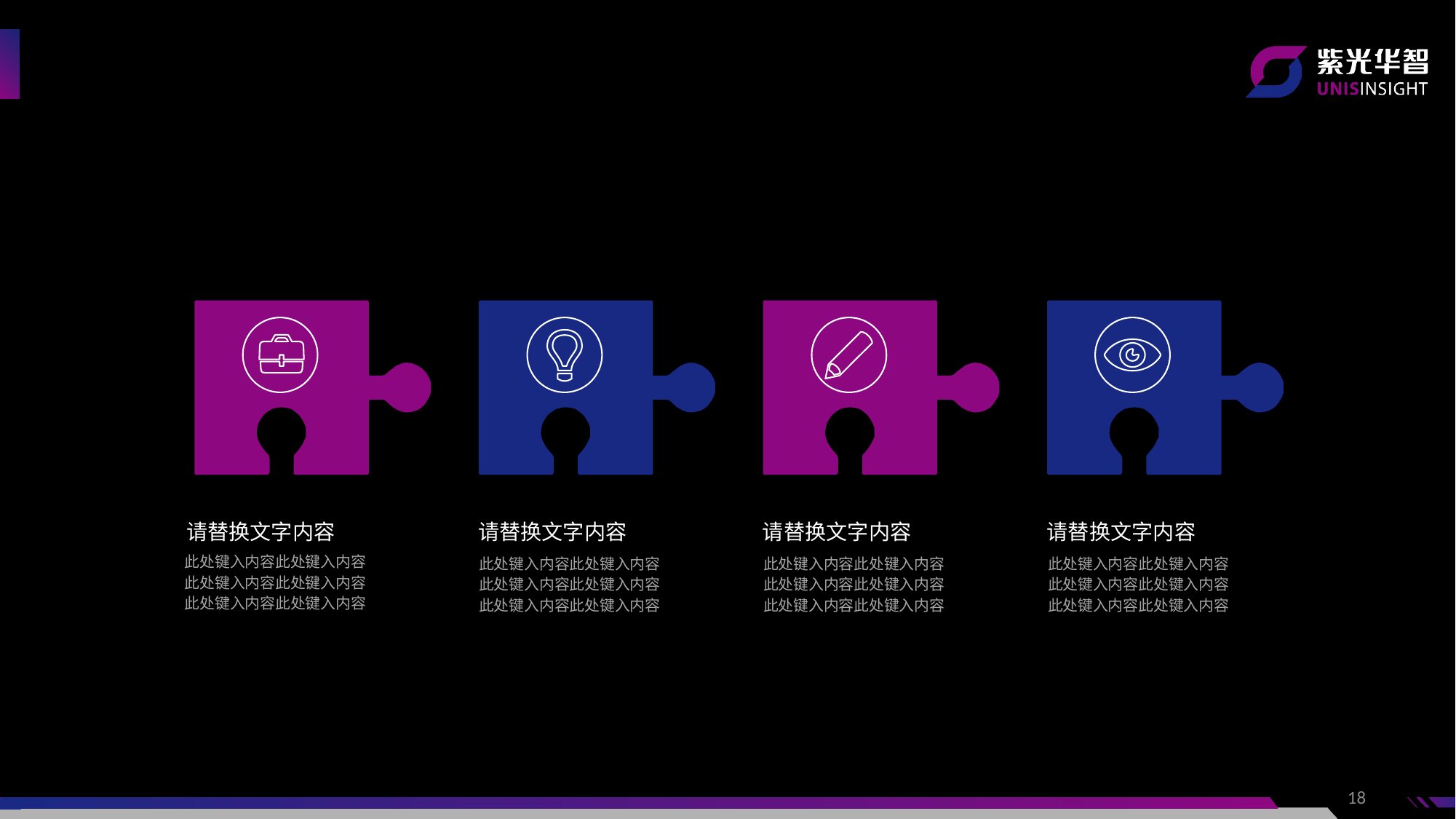

请替换文字内容
请替换文字内容
请替换文字内容
请替换文字内容
此处键入内容此处键入内容此处键入内容此处键入内容此处键入内容此处键入内容
此处键入内容此处键入内容此处键入内容此处键入内容此处键入内容此处键入内容
此处键入内容此处键入内容此处键入内容此处键入内容此处键入内容此处键入内容
此处键入内容此处键入内容此处键入内容此处键入内容此处键入内容此处键入内容